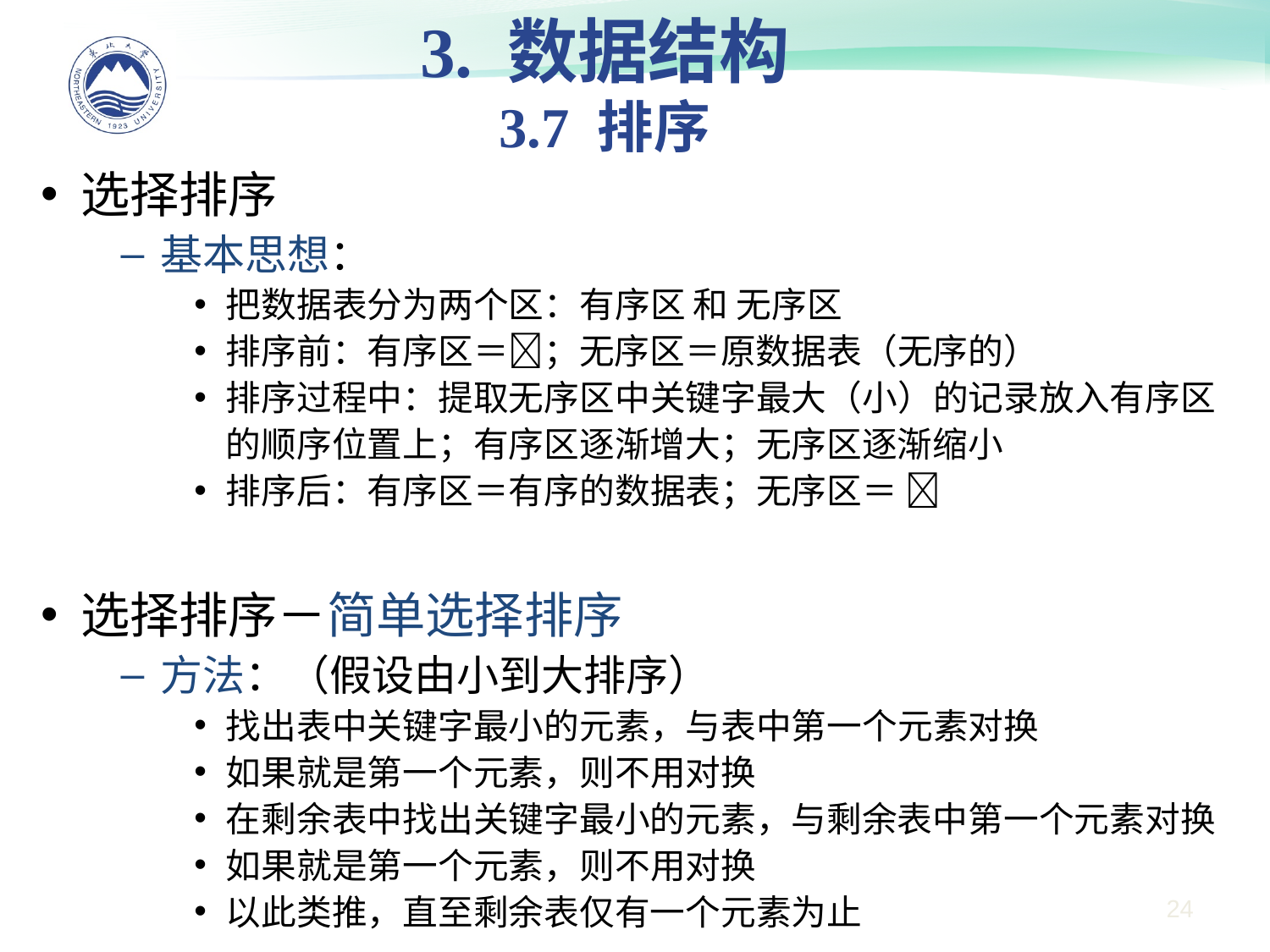

3. 数据结构
3.7 排序
选择排序
基本思想：
把数据表分为两个区：有序区 和 无序区
排序前：有序区＝∅；无序区＝原数据表（无序的）
排序过程中：提取无序区中关键字最大（小）的记录放入有序区的顺序位置上；有序区逐渐增大；无序区逐渐缩小
排序后：有序区＝有序的数据表；无序区＝ ∅

选择排序－简单选择排序
方法：（假设由小到大排序）
找出表中关键字最小的元素，与表中第一个元素对换
如果就是第一个元素，则不用对换
在剩余表中找出关键字最小的元素，与剩余表中第一个元素对换
如果就是第一个元素，则不用对换
以此类推，直至剩余表仅有一个元素为止
24